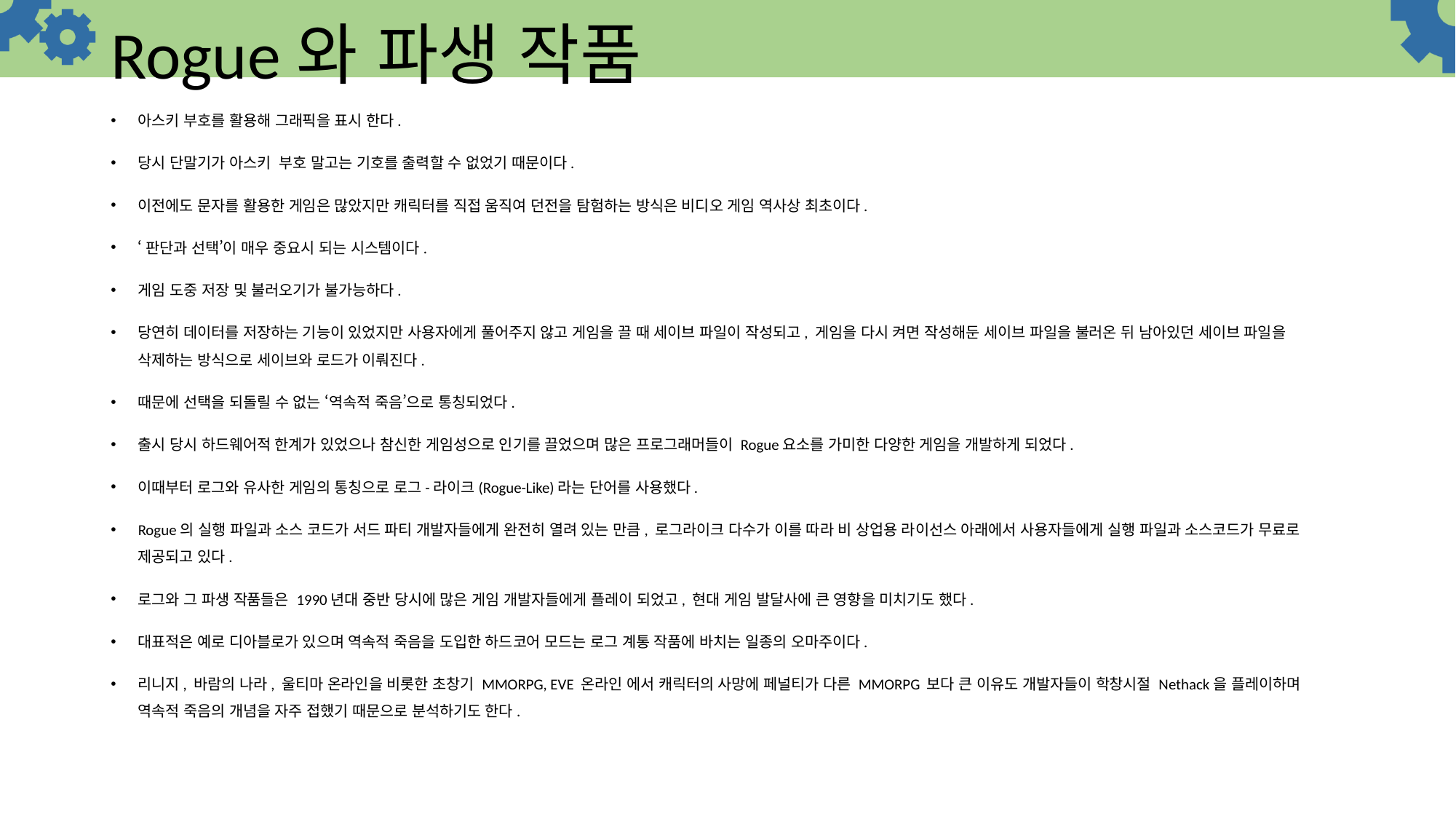

Rogue와 파생 작품
아스키 부호를 활용해 그래픽을 표시 한다.
당시 단말기가 아스키  부호 말고는 기호를 출력할 수 없었기 때문이다.
이전에도 문자를 활용한 게임은 많았지만 캐릭터를 직접 움직여 던전을 탐험하는 방식은 비디오 게임 역사상 최초이다.
‘판단과 선택’이 매우 중요시 되는 시스템이다.
게임 도중 저장 및 불러오기가 불가능하다.
당연히 데이터를 저장하는 기능이 있었지만 사용자에게 풀어주지 않고 게임을 끌 때 세이브 파일이 작성되고, 게임을 다시 켜면 작성해둔 세이브 파일을 불러온 뒤 남아있던 세이브 파일을 삭제하는 방식으로 세이브와 로드가 이뤄진다.
때문에 선택을 되돌릴 수 없는 ‘역속적 죽음’으로 통칭되었다.
출시 당시 하드웨어적 한계가 있었으나 참신한 게임성으로 인기를 끌었으며 많은 프로그래머들이 Rogue요소를 가미한 다양한 게임을 개발하게 되었다.
이때부터 로그와 유사한 게임의 통칭으로 로그-라이크(Rogue-Like)라는 단어를 사용했다.
Rogue의 실행 파일과 소스 코드가 서드 파티 개발자들에게 완전히 열려 있는 만큼, 로그라이크 다수가 이를 따라 비 상업용 라이선스 아래에서 사용자들에게 실행 파일과 소스코드가 무료로 제공되고 있다.
로그와 그 파생 작품들은 1990년대 중반 당시에 많은 게임 개발자들에게 플레이 되었고, 현대 게임 발달사에 큰 영향을 미치기도 했다.
대표적은 예로 디아블로가 있으며 역속적 죽음을 도입한 하드코어 모드는 로그 계통 작품에 바치는 일종의 오마주이다.
리니지, 바람의 나라, 울티마 온라인을 비롯한 초창기 MMORPG, EVE 온라인 에서 캐릭터의 사망에 페널티가 다른 MMORPG 보다 큰 이유도 개발자들이 학창시절 Nethack을 플레이하며 역속적 죽음의 개념을 자주 접했기 때문으로 분석하기도 한다.